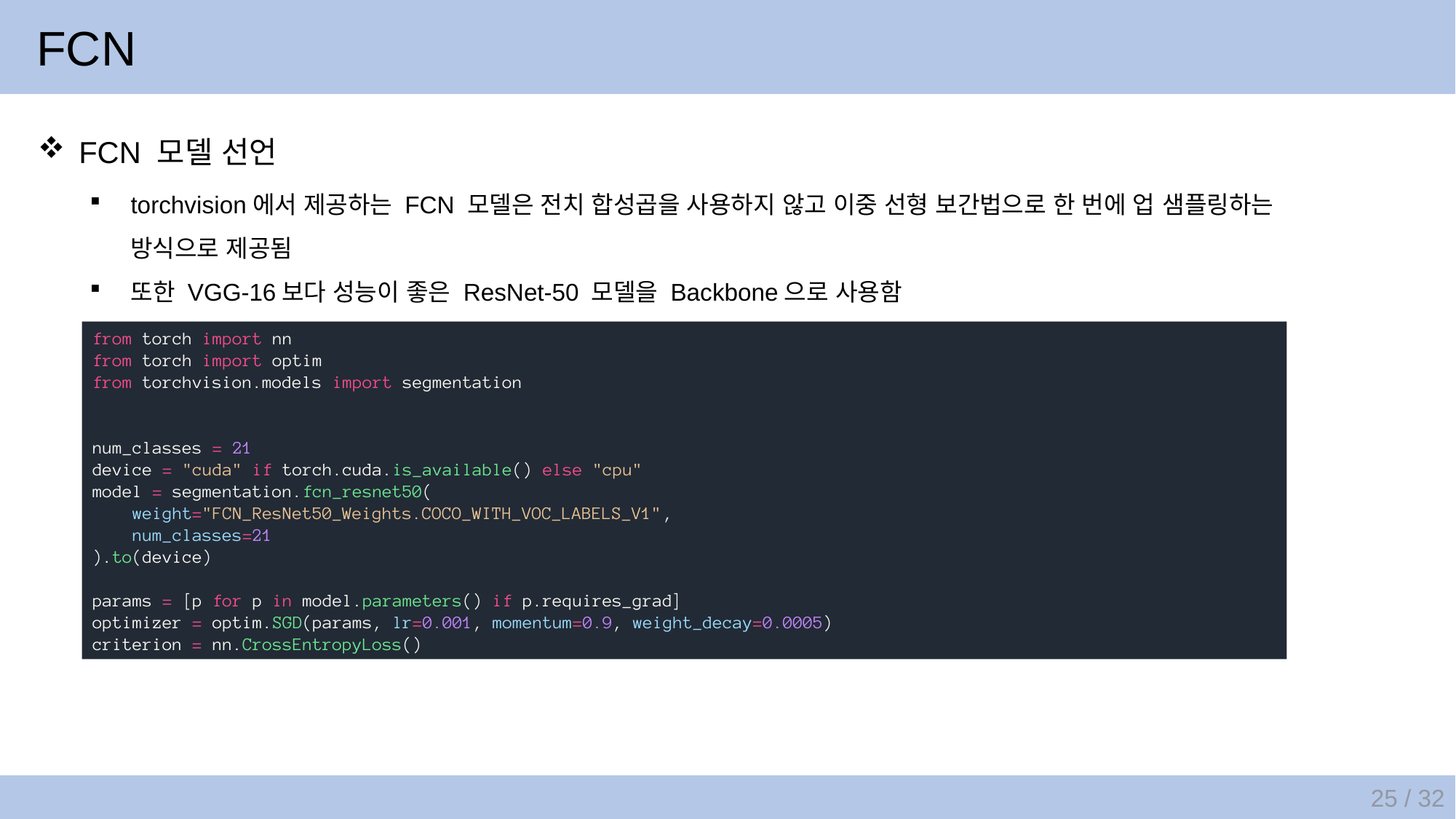

FCN
FCN 모델 선언
torchvision에서 제공하는 FCN 모델은 전치 합성곱을 사용하지 않고 이중 선형 보간법으로 한 번에 업 샘플링하는
방식으로 제공됨
또한 VGG-16보다 성능이 좋은 ResNet-50 모델을 Backbone으로 사용함
from torch import nn
from torch import optim
from torchvision.models import segmentation
num_classes = 21
device = "cuda" if torch.cuda.is_available() else "cpu"
model = segmentation.fcn_resnet50(
    weight="FCN_ResNet50_Weights.COCO_WITH_VOC_LABELS_V1",
    num_classes=21
).to(device)
params = [p for p in model.parameters() if p.requires_grad]
optimizer = optim.SGD(params, lr=0.001, momentum=0.9, weight_decay=0.0005)
criterion = nn.CrossEntropyLoss()
25 / 32